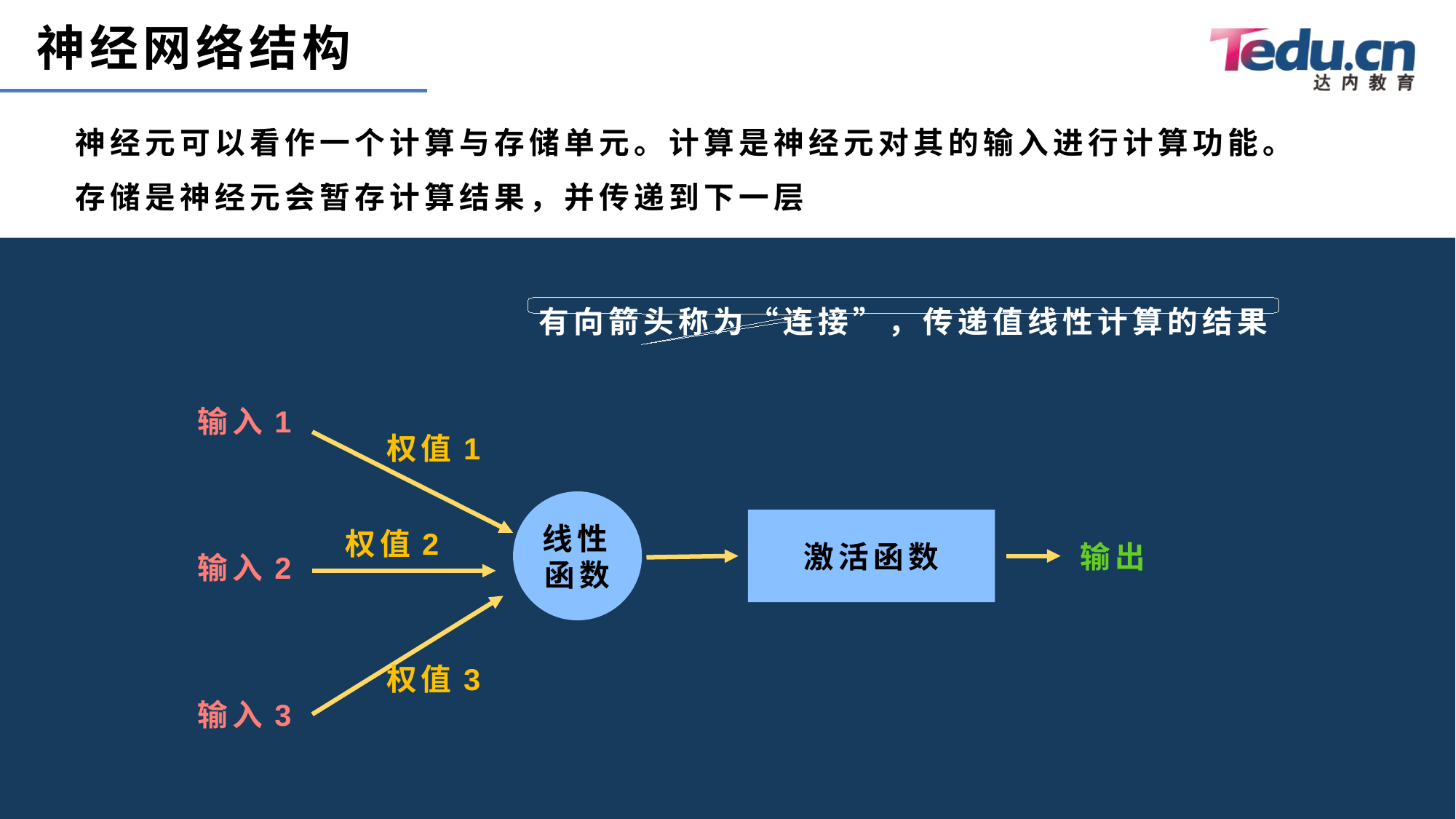

# 神经网络结构
神经元可以看作一个计算与存储单元。计算是神经元对其的输入进行计算功能。存储是神经元会暂存计算结果，并传递到下一层

有向箭头称为“连接”，传递值线性计算的结果
输入1
权值1
线性函数
激活函数
权值2
输出
输入2
权值3
输入3